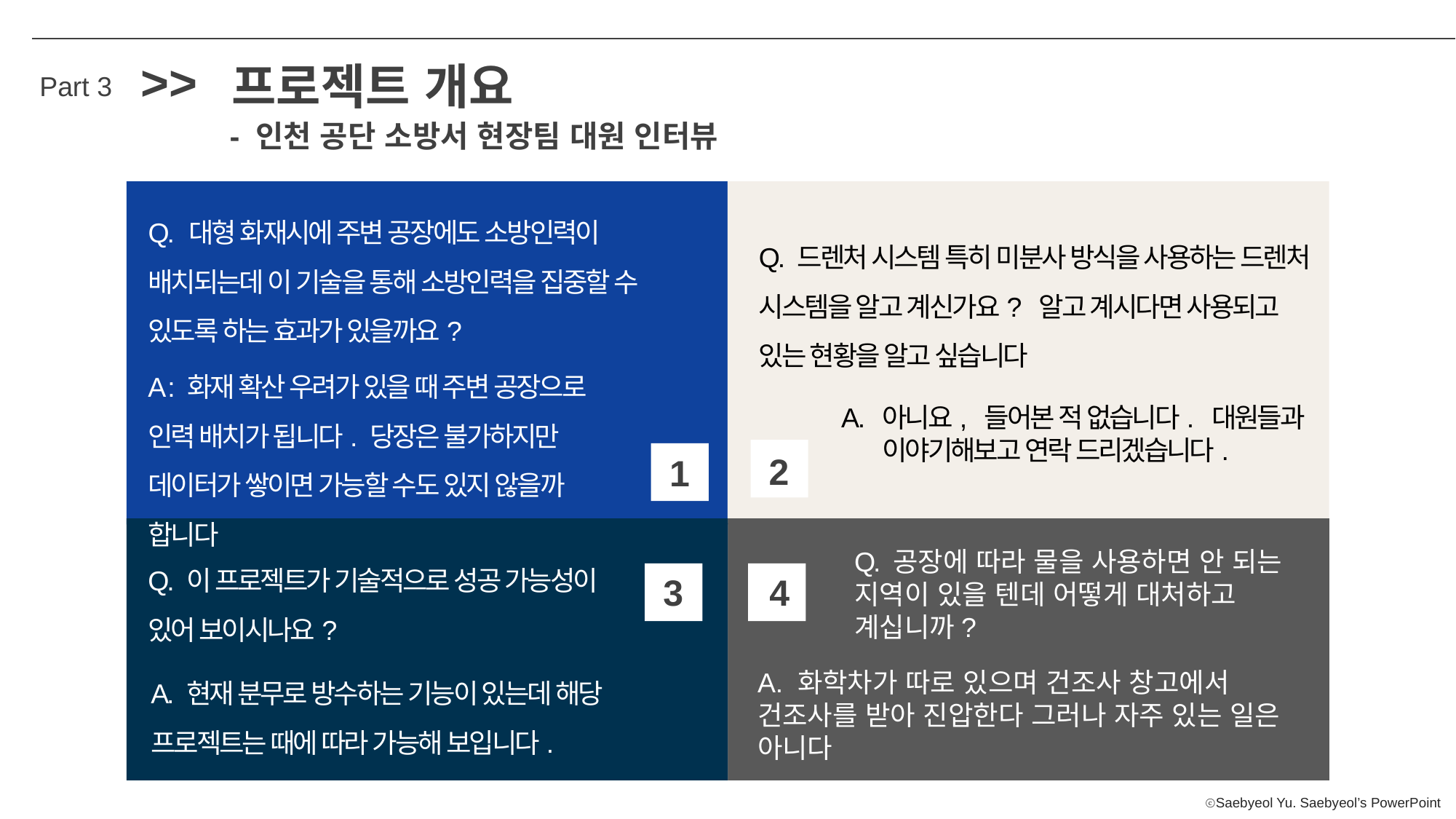

>>
프로젝트 개요
Part 3
- 인천 공단 소방서 현장팀 대원 인터뷰

Q. 대형 화재시에 주변 공장에도 소방인력이 배치되는데 이 기술을 통해 소방인력을 집중할 수 있도록 하는 효과가 있을까요?
Q. 드렌처 시스템 특히 미분사 방식을 사용하는 드렌처 시스템을 알고 계신가요?  알고 계시다면 사용되고 있는 현황을 알고 싶습니다
A : 화재 확산 우려가 있을 때 주변 공장으로 인력 배치가 됩니다. 당장은 불가하지만 데이터가 쌓이면 가능할 수도 있지 않을까 합니다
아니요,  들어본 적 없습니다.  대원들과 이야기해보고 연락 드리겠습니다.

2

1

Q. 공장에 따라 물을 사용하면 안 되는 지역이 있을 텐데 어떻게 대처하고 계십니까?
Q. 이 프로젝트가 기술적으로 성공 가능성이 있어 보이시나요?

4

3
A. 현재 분무로 방수하는 기능이 있는데 해당 프로젝트는 때에 따라 가능해 보입니다.
A. 화학차가 따로 있으며 건조사 창고에서 건조사를 받아 진압한다 그러나 자주 있는 일은 아니다